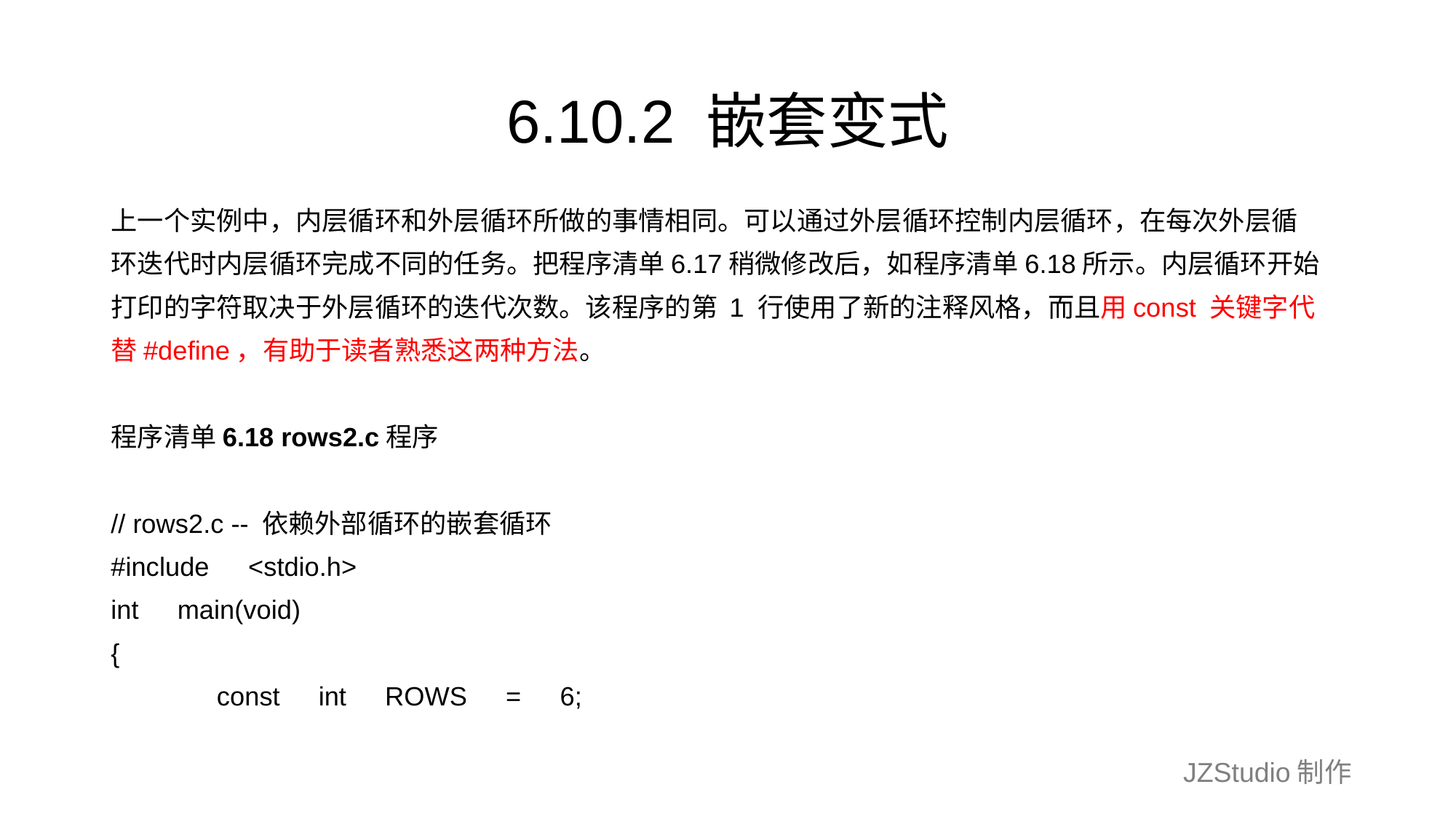

# 6.10.2 嵌套变式
上一个实例中，内层循环和外层循环所做的事情相同。可以通过外层循环控制内层循环，在每次外层循
环迭代时内层循环完成不同的任务。把程序清单6.17稍微修改后，如程序清单6.18所示。内层循环开始
打印的字符取决于外层循环的迭代次数。该程序的第 1 行使用了新的注释风格，而且用const 关键字代
替#define，有助于读者熟悉这两种方法。

程序清单6.18 rows2.c程序

// rows2.c -- 依赖外部循环的嵌套循环
#include　<stdio.h>
int　main(void)
{
	const　int　ROWS　=　6;